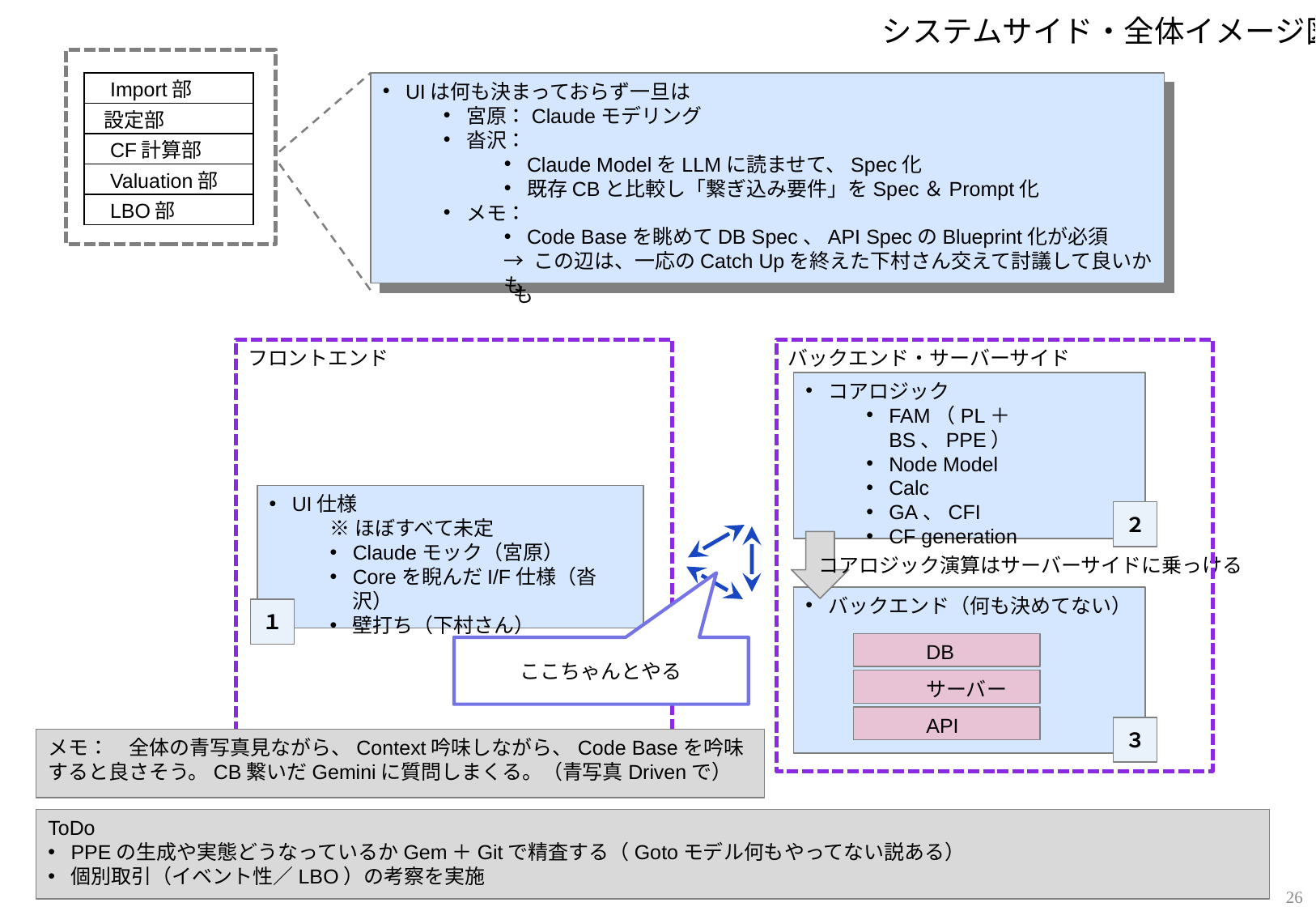

システムサイド・全体イメージ図

| Import部 |
| --- |
| 設定部 |
| CF計算部 |
| Valuation部 |
| LBO部 |
UIは何も決まっておらず一旦は
宮原：Claudeモデリング
沓沢：
Claude ModelをLLMに読ませて、Spec化
既存CBと比較し「繋ぎ込み要件」をSpec＆Prompt化
メモ：
Code Baseを眺めてDB Spec、API SpecのBlueprint化が必須
→ この辺は、一応のCatch Upを終えた下村さん交えて討議して良いかも
UIは何も決まっておらず一旦は
宮原：Claudeモデリング
沓沢：
Claude ModelをLLMに読ませて、Spec化
既存CBと比較し「繋ぎ込み要件」をSpec＆Prompt化
メモ：
Code Baseを眺めてDB Spec、API SpecのBlueprint化が必須
→ この辺は、一応のCatch Upを終えた下村さん交えて討議して良いかも
フロントエンド
バックエンド・サーバーサイド
コアロジック
FAM（PL＋BS、PPE）
Node Model
Calc
GA、CFI
CF generation
UI仕様
※ほぼすべて未定
Claudeモック（宮原）
Coreを睨んだI/F仕様（沓沢）
壁打ち（下村さん）
２

コアロジック演算はサーバーサイドに乗っける
バックエンド（何も決めてない）
１
DB
ここちゃんとやる
サーバー
API
３
メモ：　全体の青写真見ながら、Context吟味しながら、Code Baseを吟味すると良さそう。CB繋いだGeminiに質問しまくる。（青写真Drivenで）
ToDo
PPEの生成や実態どうなっているかGem＋Gitで精査する（Gotoモデル何もやってない説ある）
個別取引（イベント性／LBO）の考察を実施